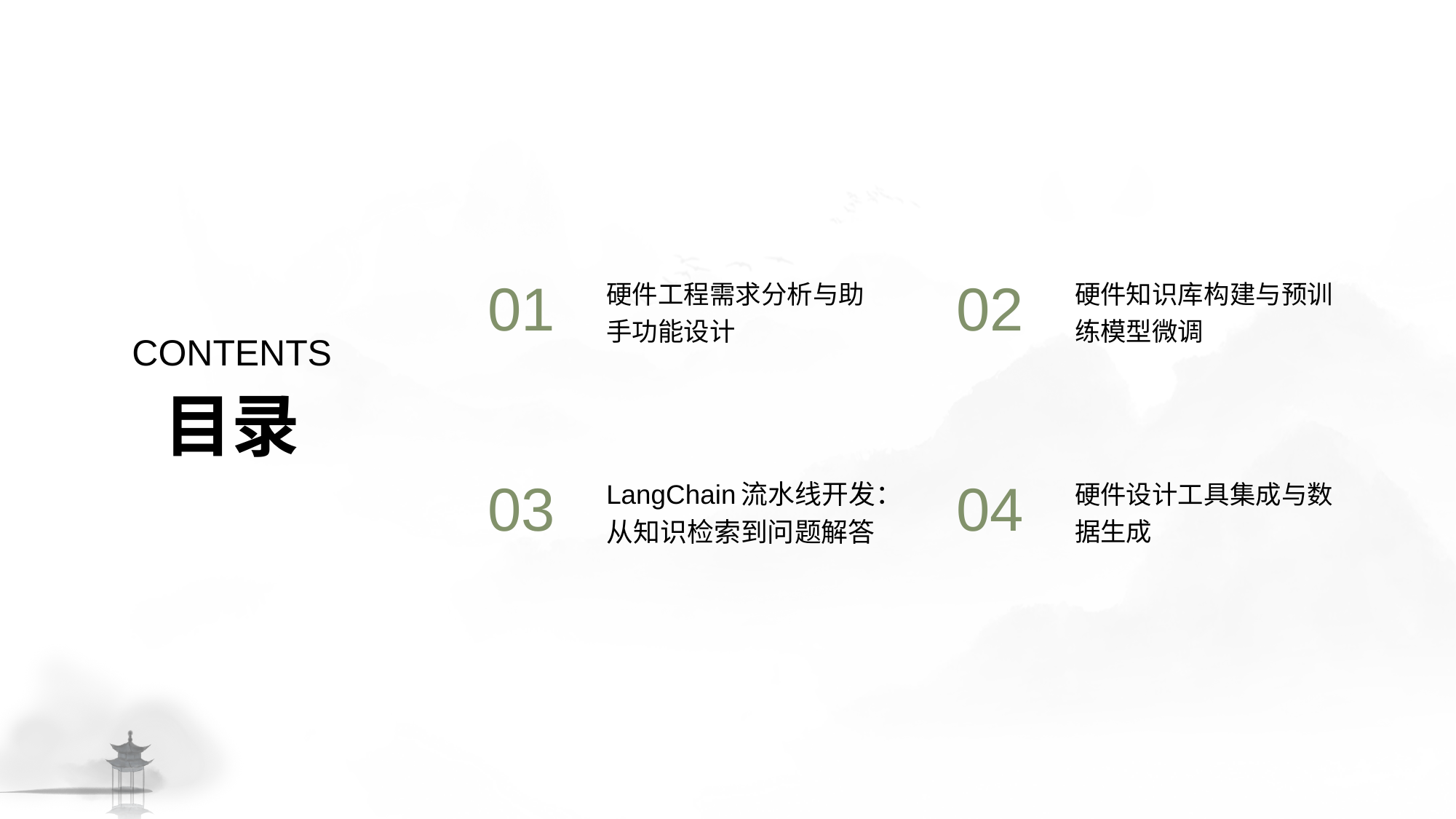

硬件工程需求分析与助手功能设计
硬件知识库构建与预训练模型微调

01
02
CONTENTS
目录
LangChain流水线开发：从知识检索到问题解答
硬件设计工具集成与数据生成

03
04